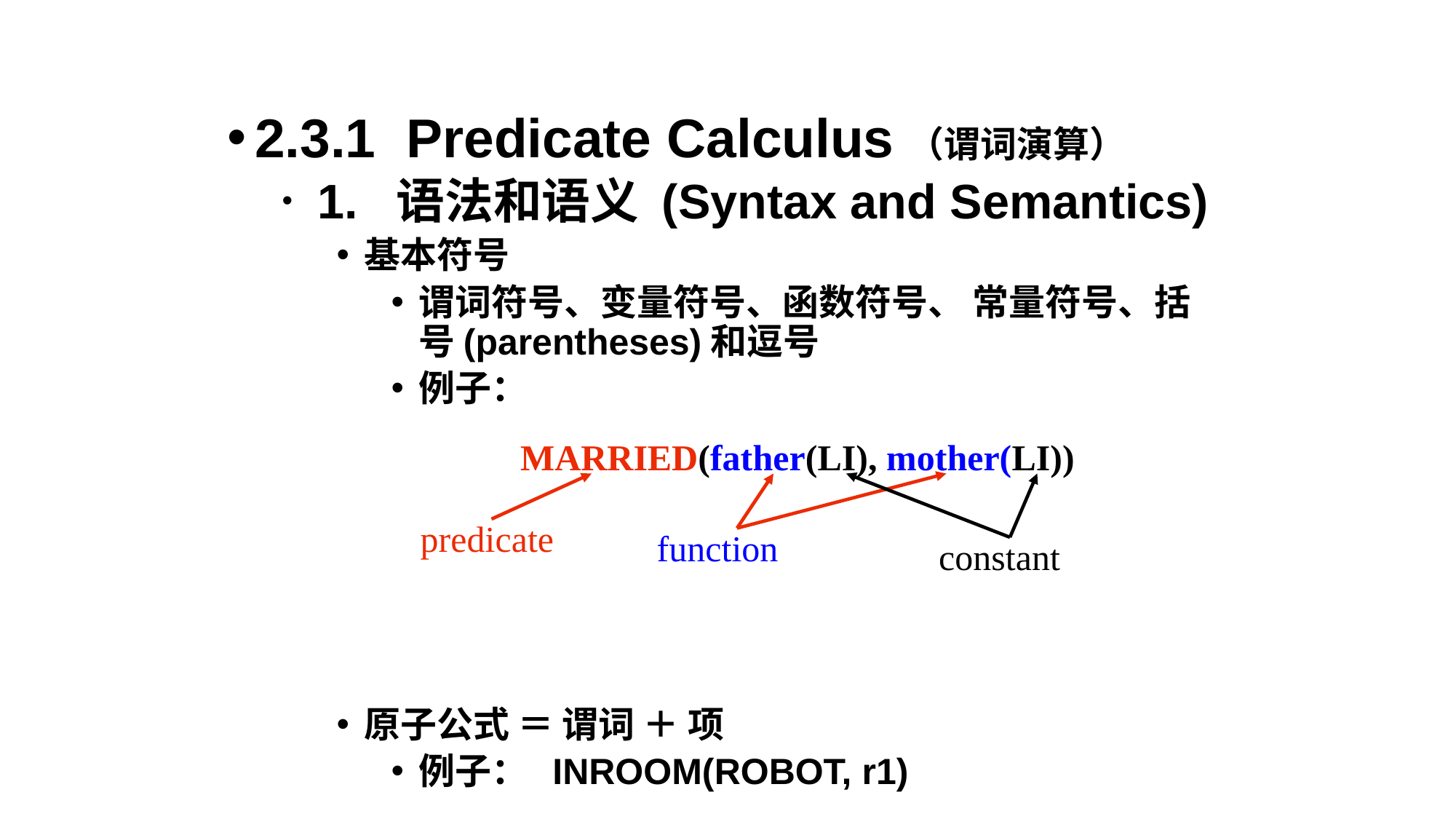

2.3.1  Predicate Calculus（谓词演算）
 1.  语法和语义 (Syntax and Semantics)
基本符号
谓词符号、变量符号、函数符号、 常量符号、括号(parentheses)和逗号
例子：

原子公式 ＝ 谓词 ＋ 项
例子：  INROOM(ROBOT, r1)
MARRIED(father(LI), mother(LI))

predicate

function

constant